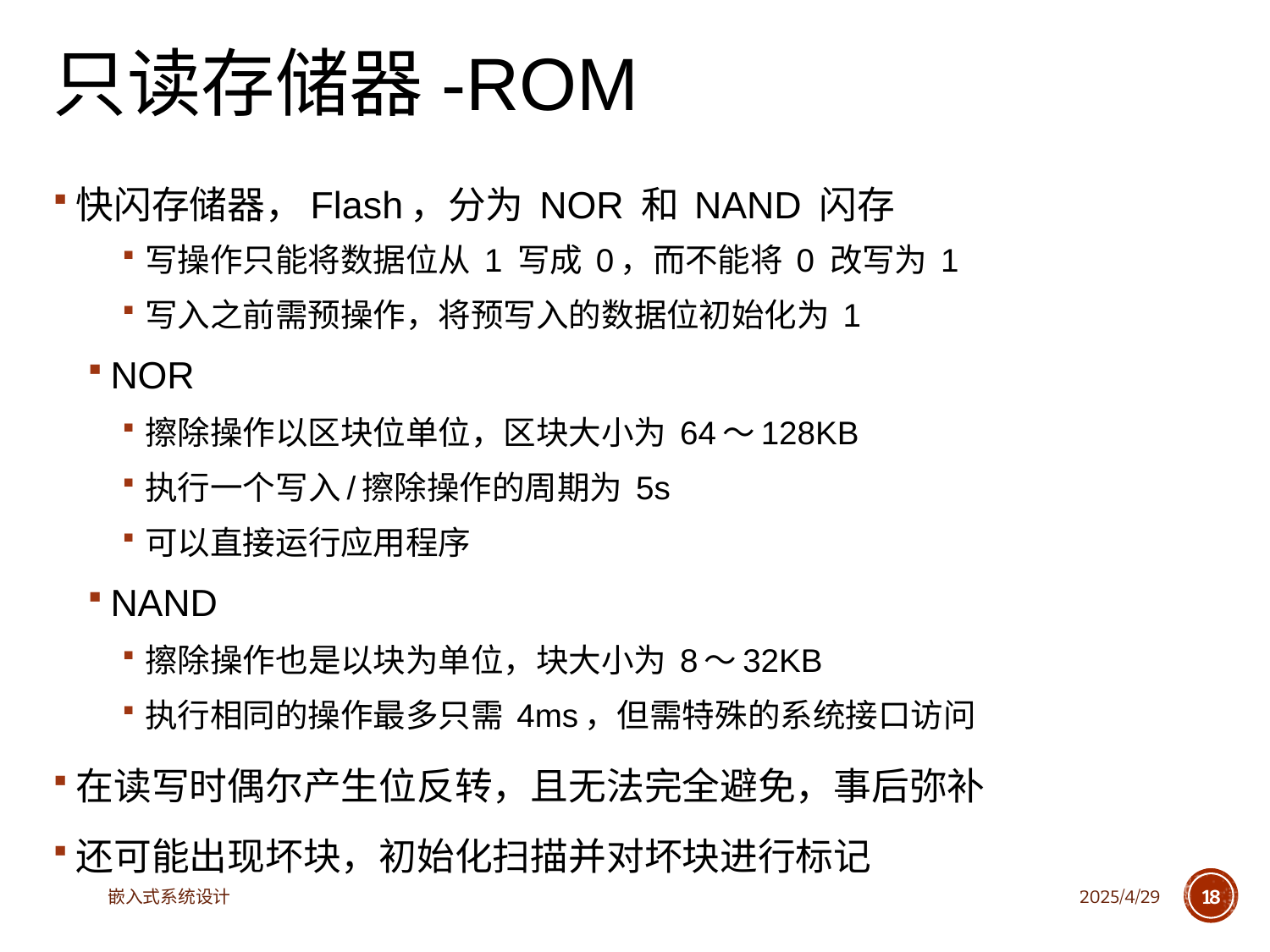

# 只读存储器-ROM
快闪存储器，Flash，分为 NOR 和 NAND 闪存
写操作只能将数据位从 1 写成 0，而不能将 0 改写为 1
写入之前需预操作，将预写入的数据位初始化为 1
NOR
擦除操作以区块位单位，区块大小为 64～128KB
执行一个写入/擦除操作的周期为 5s
可以直接运行应用程序
NAND
擦除操作也是以块为单位，块大小为 8～32KB
执行相同的操作最多只需 4ms，但需特殊的系统接口访问
在读写时偶尔产生位反转，且无法完全避免，事后弥补
还可能出现坏块，初始化扫描并对坏块进行标记
嵌入式系统设计
2025/4/29
18